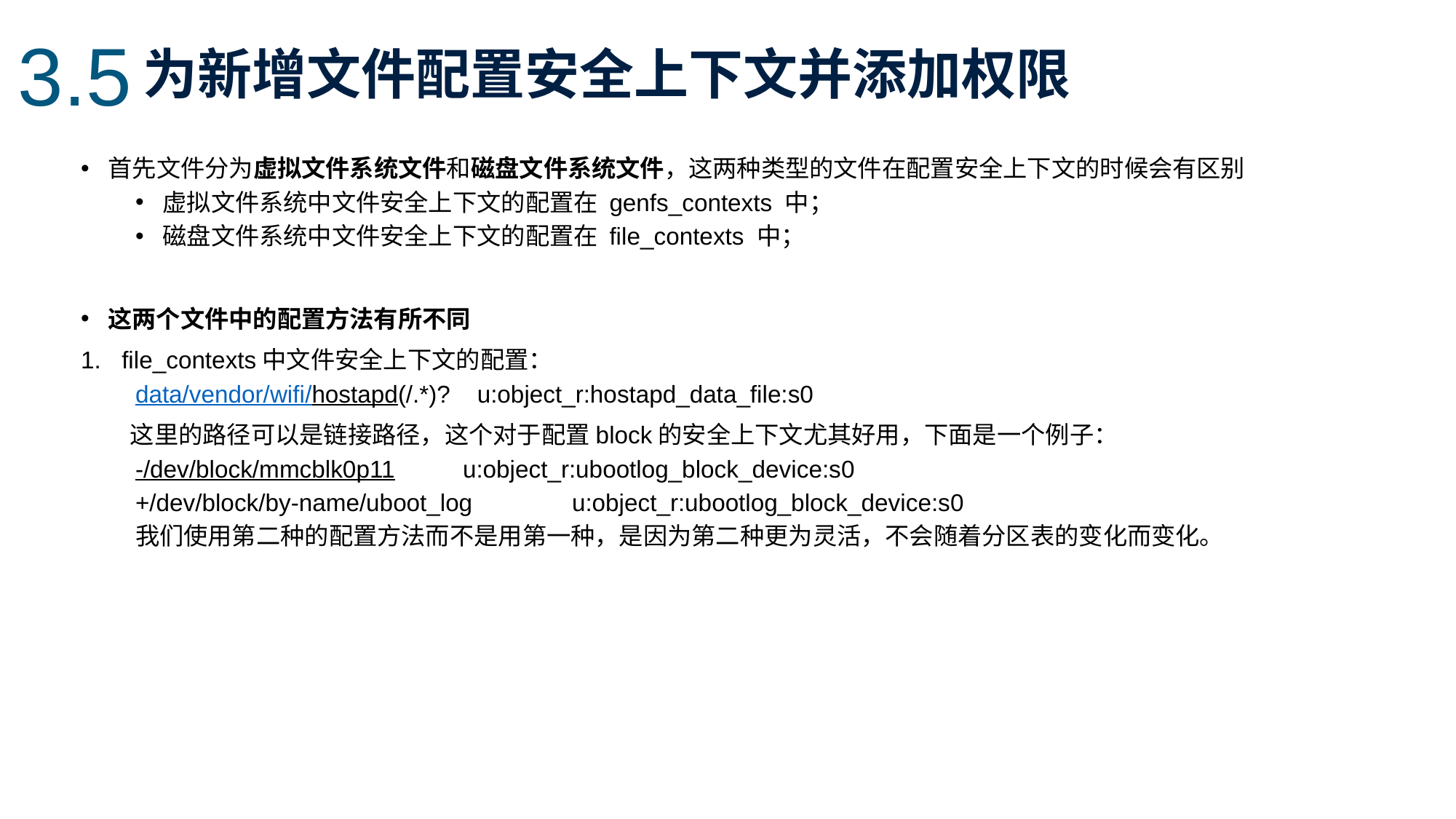

3.5
为新增文件配置安全上下文并添加权限
首先文件分为虚拟文件系统文件和磁盘文件系统文件，这两种类型的文件在配置安全上下文的时候会有区别
虚拟文件系统中文件安全上下文的配置在 genfs_contexts 中；
磁盘文件系统中文件安全上下文的配置在 file_contexts 中；

这两个文件中的配置方法有所不同
file_contexts中文件安全上下文的配置：
data/vendor/wifi/hostapd(/.*)?    u:object_r:hostapd_data_file:s0
        这里的路径可以是链接路径，这个对于配置block的安全上下文尤其好用，下面是一个例子：
-/dev/block/mmcblk0p11        	u:object_r:ubootlog_block_device:s0
+/dev/block/by-name/uboot_log  	u:object_r:ubootlog_block_device:s0
我们使用第二种的配置方法而不是用第一种，是因为第二种更为灵活，不会随着分区表的变化而变化。